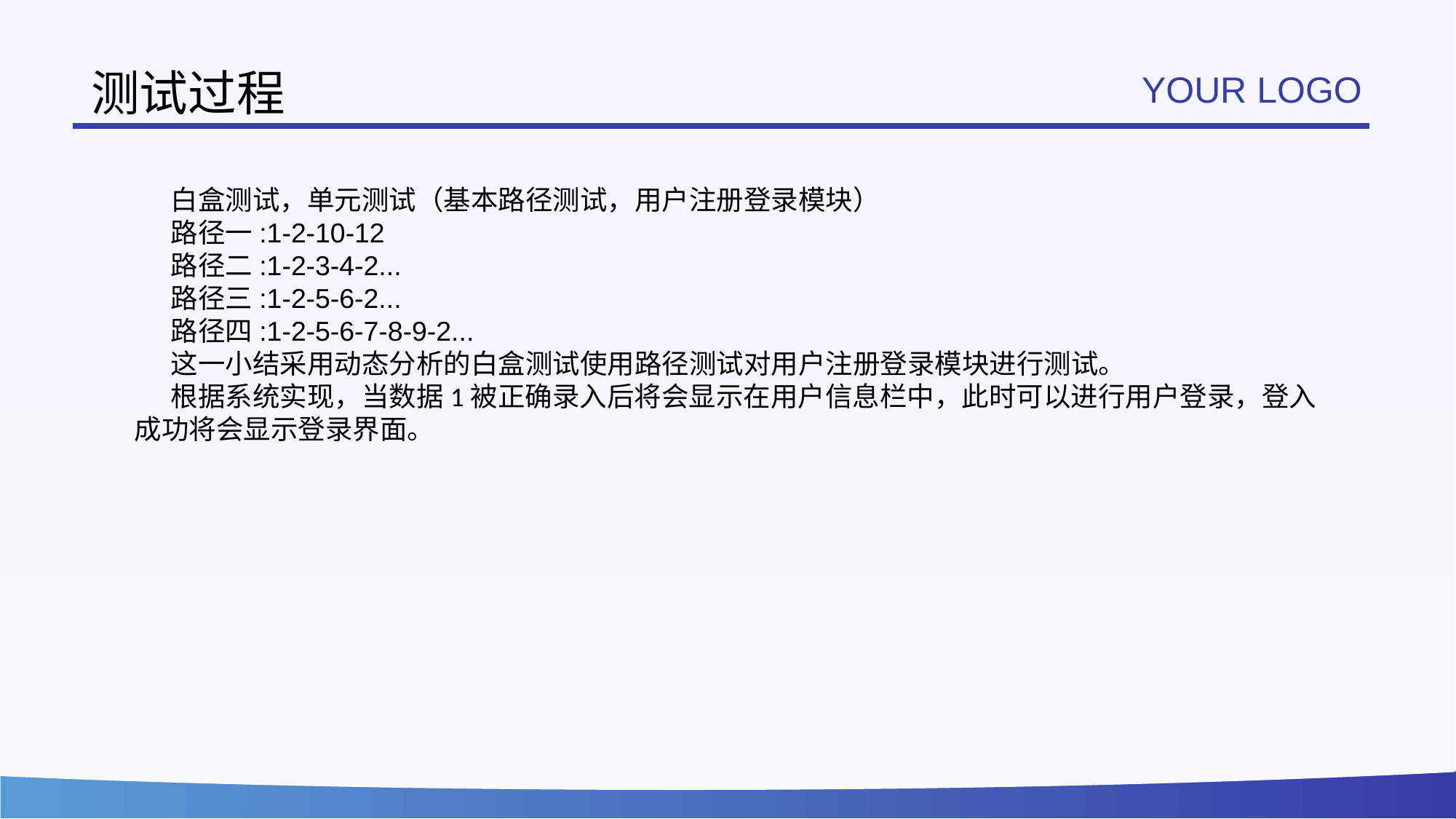

# 测试过程
YOUR LOGO
白盒测试，单元测试（基本路径测试，用户注册登录模块）
路径一:1-2-10-12
路径二:1-2-3-4-2...
路径三:1-2-5-6-2...
路径四:1-2-5-6-7-8-9-2...
这一小结采用动态分析的白盒测试使用路径测试对用户注册登录模块进行测试。
根据系统实现，当数据1被正确录入后将会显示在用户信息栏中，此时可以进行用户登录，登入成功将会显示登录界面。